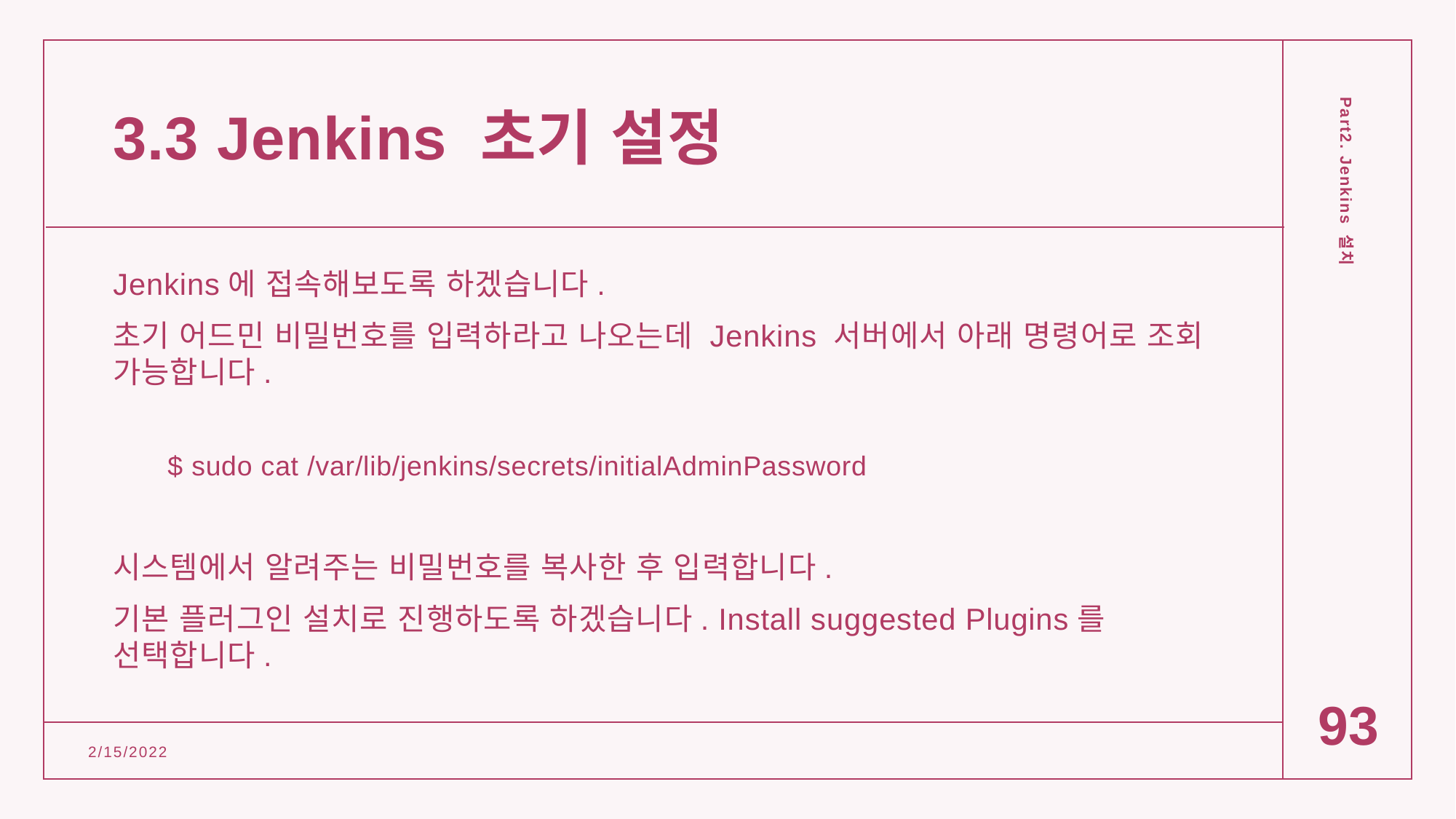

# 3.3 Jenkins 초기 설정
Jenkins에 접속해보도록 하겠습니다.
초기 어드민 비밀번호를 입력하라고 나오는데 Jenkins 서버에서 아래 명령어로 조회 가능합니다.

$ sudo cat /var/lib/jenkins/secrets/initialAdminPassword

시스템에서 알려주는 비밀번호를 복사한 후 입력합니다.
기본 플러그인 설치로 진행하도록 하겠습니다. Install suggested Plugins를 선택합니다.
Part2. Jenkins 설치
93
2/15/2022